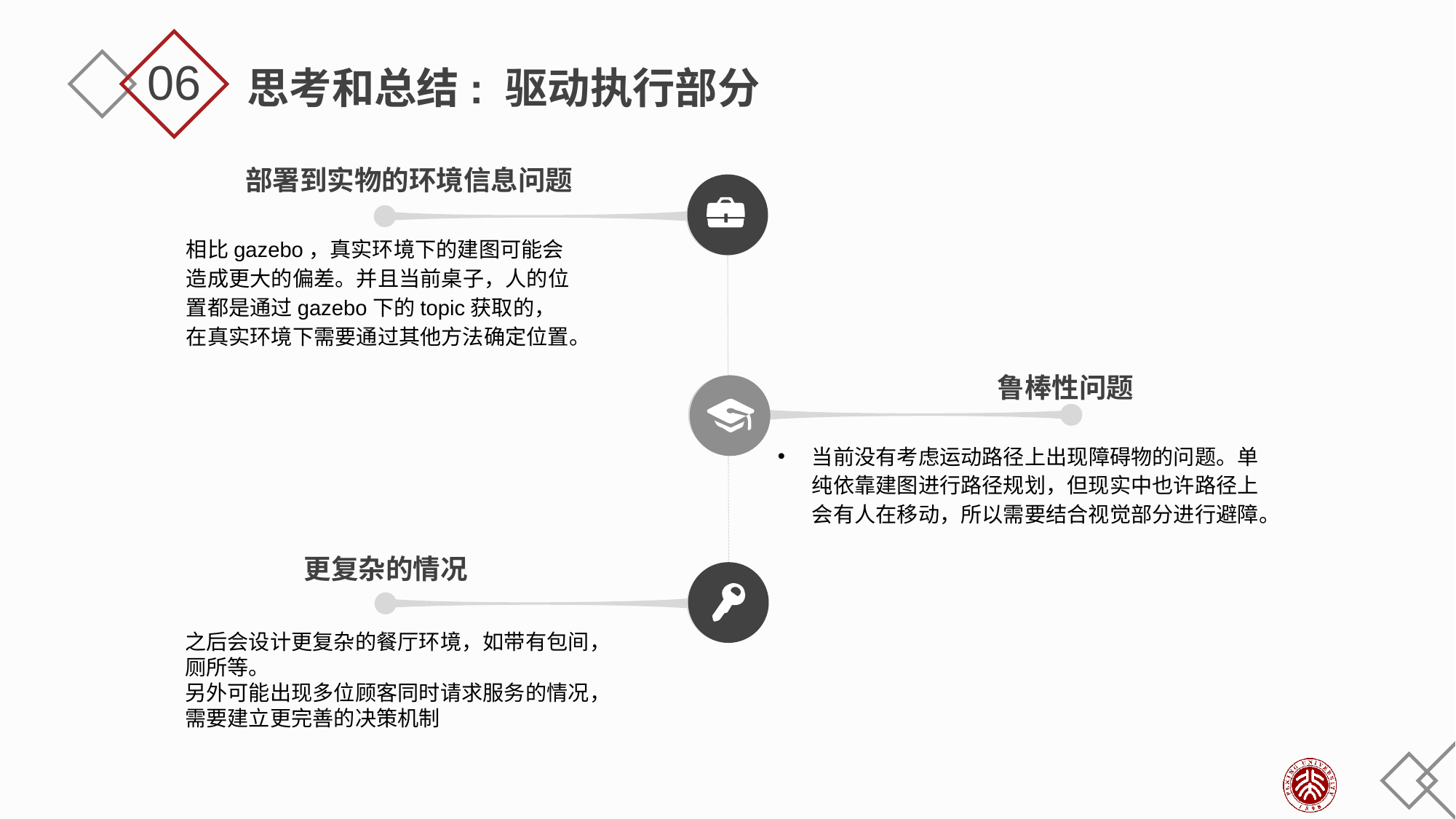

06
思考和总结: 驱动执行部分

部署到实物的环境信息问题
相比gazebo，真实环境下的建图可能会造成更大的偏差。并且当前桌子，人的位置都是通过gazebo下的topic获取的，在真实环境下需要通过其他方法确定位置。

鲁棒性问题
当前没有考虑运动路径上出现障碍物的问题。单纯依靠建图进行路径规划，但现实中也许路径上会有人在移动，所以需要结合视觉部分进行避障。

更复杂的情况

之后会设计更复杂的餐厅环境，如带有包间，厕所等。
另外可能出现多位顾客同时请求服务的情况，需要建立更完善的决策机制

26